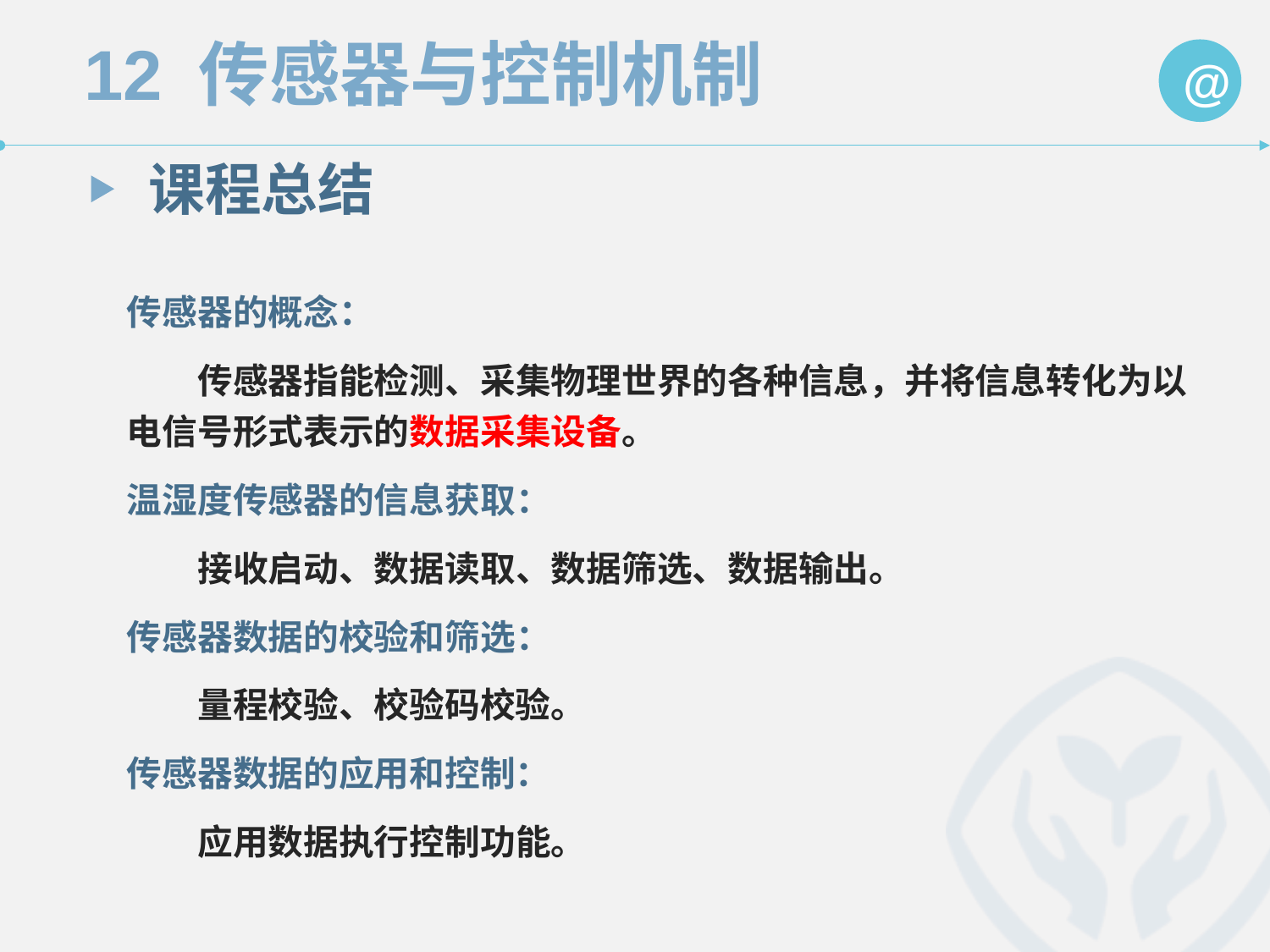

课程总结

传感器的概念：
　　传感器指能检测、采集物理世界的各种信息，并将信息转化为以电信号形式表示的数据采集设备。
温湿度传感器的信息获取：
　　接收启动、数据读取、数据筛选、数据输出。
传感器数据的校验和筛选：
　　量程校验、校验码校验。
传感器数据的应用和控制：
　　应用数据执行控制功能。